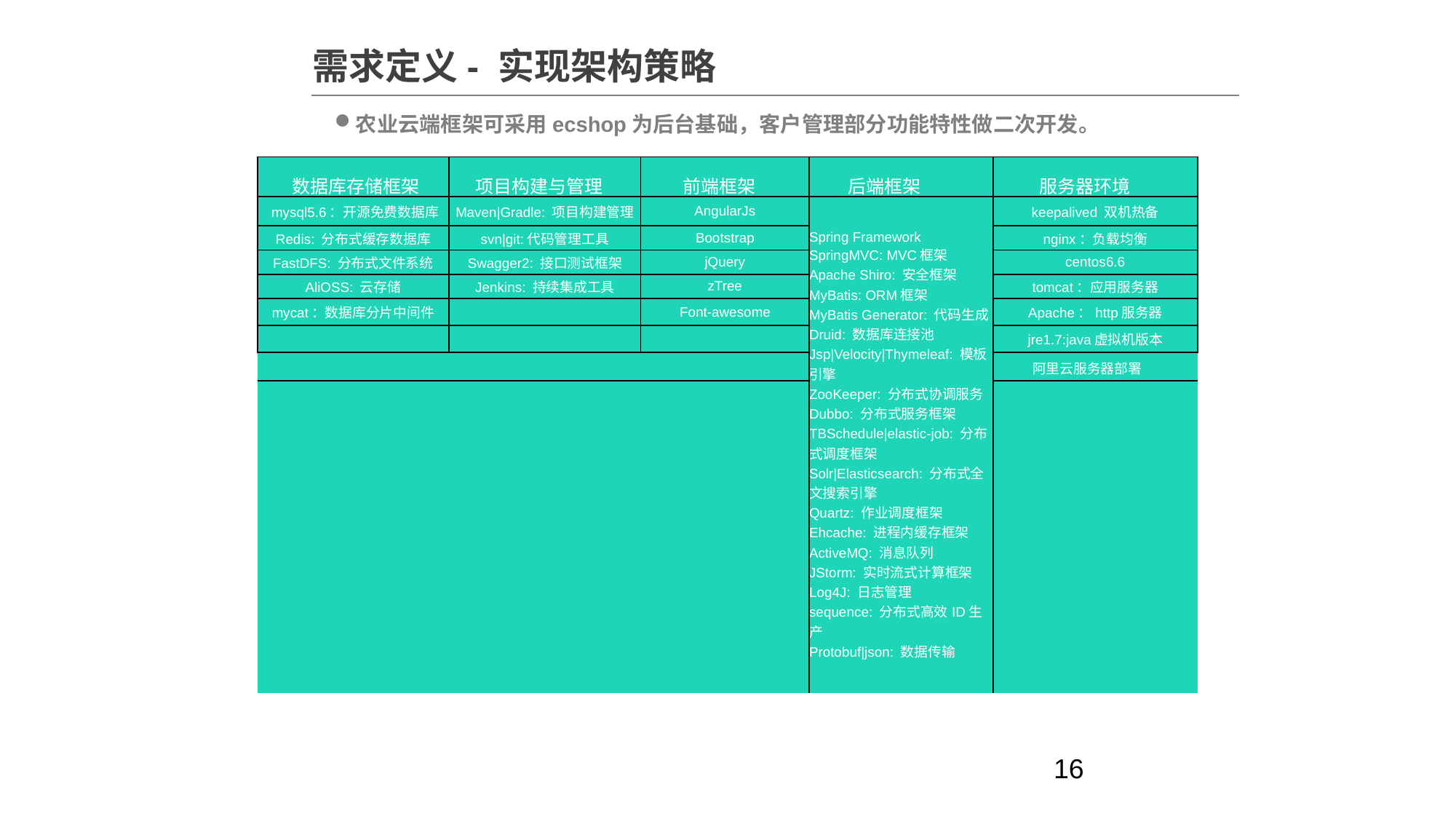

需求定义- 实现架构策略
农业云端框架可采用ecshop为后台基础，客户管理部分功能特性做二次开发。

| 数据库存储框架 | 项目构建与管理 | 前端框架 | 后端框架 | 服务器环境 |
| --- | --- | --- | --- | --- |
| mysql5.6：开源免费数据库 | Maven|Gradle: 项目构建管理 | AngularJs | Spring Framework SpringMVC: MVC框架 Apache Shiro: 安全框架 MyBatis: ORM框架 MyBatis Generator: 代码生成 Druid: 数据库连接池 Jsp|Velocity|Thymeleaf: 模板引擎 ZooKeeper: 分布式协调服务 Dubbo: 分布式服务框架 TBSchedule|elastic-job: 分布式调度框架 Solr|Elasticsearch: 分布式全文搜索引擎 Quartz: 作业调度框架 Ehcache: 进程内缓存框架 ActiveMQ: 消息队列 JStorm: 实时流式计算框架 Log4J: 日志管理 sequence: 分布式高效ID生产 Protobuf|json: 数据传输 | keepalived 双机热备 |
| Redis: 分布式缓存数据库 | svn|git:代码管理工具 | Bootstrap |  | nginx：负载均衡 |
| FastDFS: 分布式文件系统 | Swagger2: 接口测试框架 | jQuery |  | centos6.6 |
| AliOSS: 云存储 | Jenkins: 持续集成工具 | zTree |  | tomcat：应用服务器 |
| mycat：数据库分片中间件 |  | Font-awesome |  | Apache：http服务器 |
|  |  |  |  | jre1.7:java虚拟机版本 |
|  |  |  |  | 阿里云服务器部署 |
|  |  |  |  |  |
|  |  |  |  |  |
|  |  |  |  |  |
|  |  |  |  |  |
|  |  |  |  |  |
|  |  |  |  |  |
|  |  |  |  |  |
|  |  |  |  |  |
|  |  |  |  |  |
|  |  |  |  |  |
|  |  |  |  |  |
16